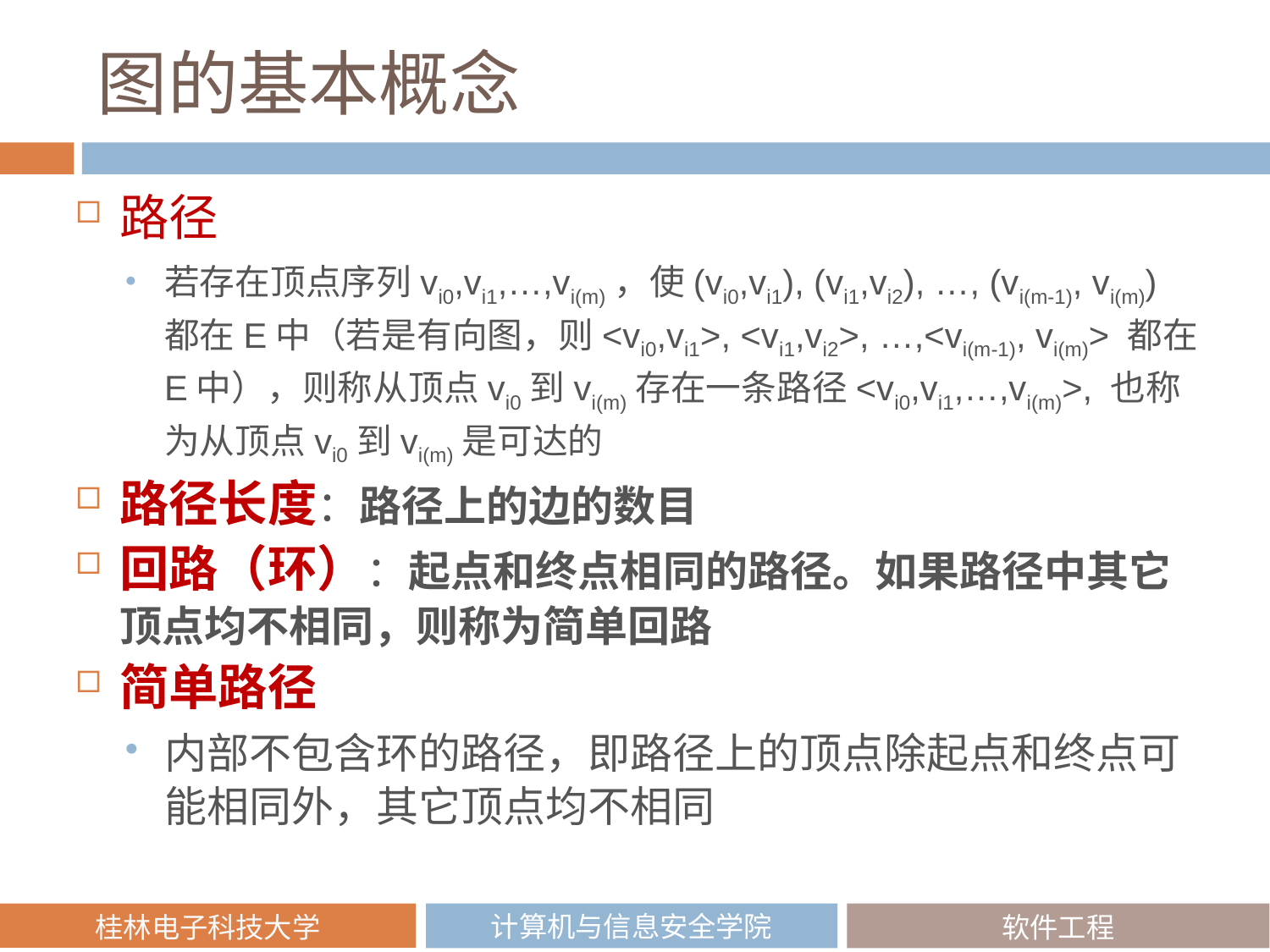

# 图的基本概念
路径
若存在顶点序列vi0,vi1,…,vi(m)，使(vi0,vi1), (vi1,vi2), …, (vi(m-1), vi(m)) 都在E中（若是有向图，则<vi0,vi1>, <vi1,vi2>, …,<vi(m-1), vi(m)> 都在E中），则称从顶点vi0到vi(m)存在一条路径<vi0,vi1,…,vi(m)>, 也称为从顶点vi0到vi(m)是可达的
路径长度：路径上的边的数目
回路（环）：起点和终点相同的路径。如果路径中其它顶点均不相同，则称为简单回路
简单路径
内部不包含环的路径，即路径上的顶点除起点和终点可能相同外，其它顶点均不相同